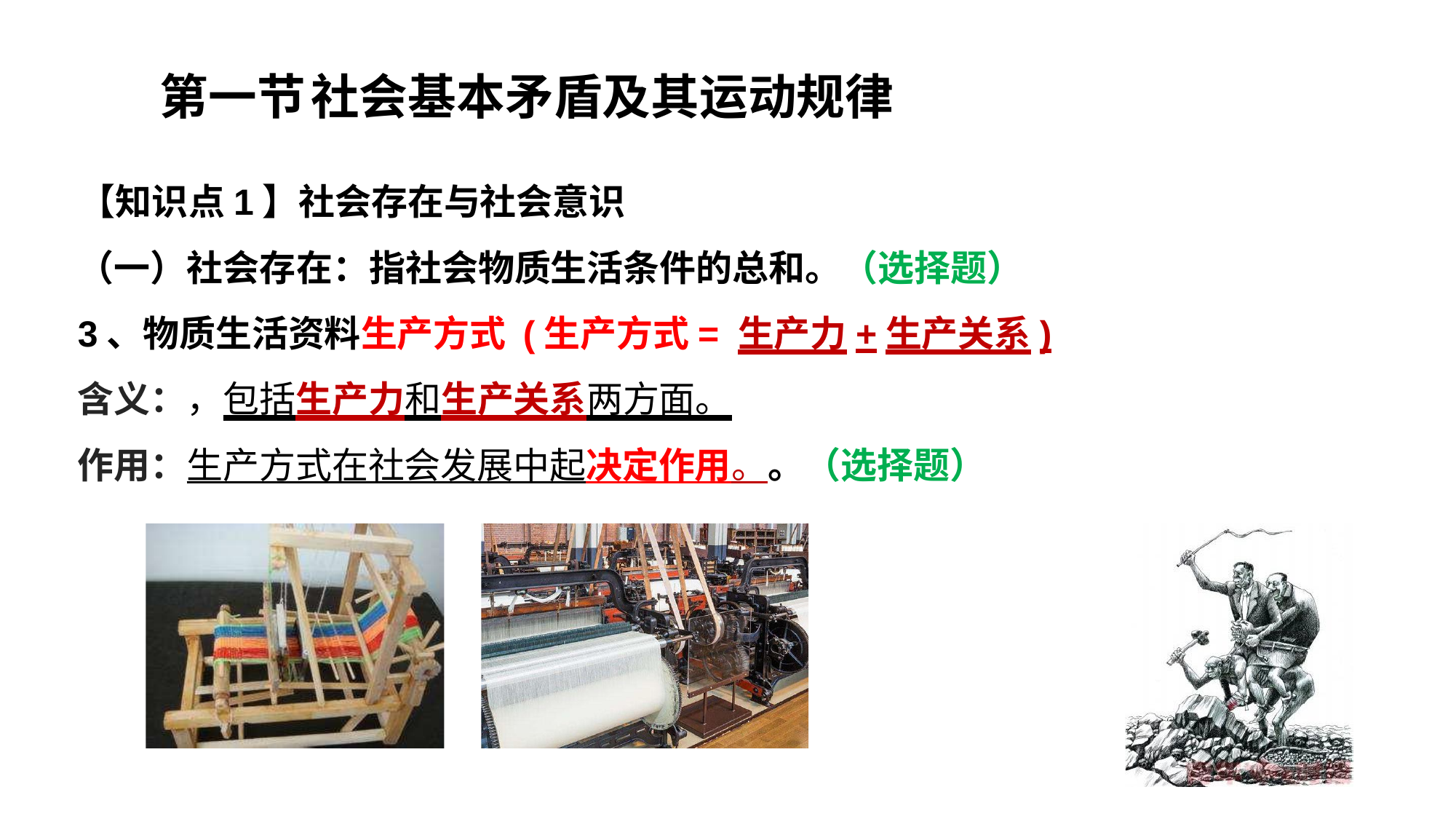

第一节	社会基本矛盾及其运动规律
【知识点1】社会存在与社会意识
（一）社会存在：指社会物质生活条件的总和。（选择题）
3、物质生活资料生产方式 (生产方式= 生产力+生产关系)
含义：，包括生产力和生产关系两方面。
作用：生产方式在社会发展中起决定作用。。（选择题）